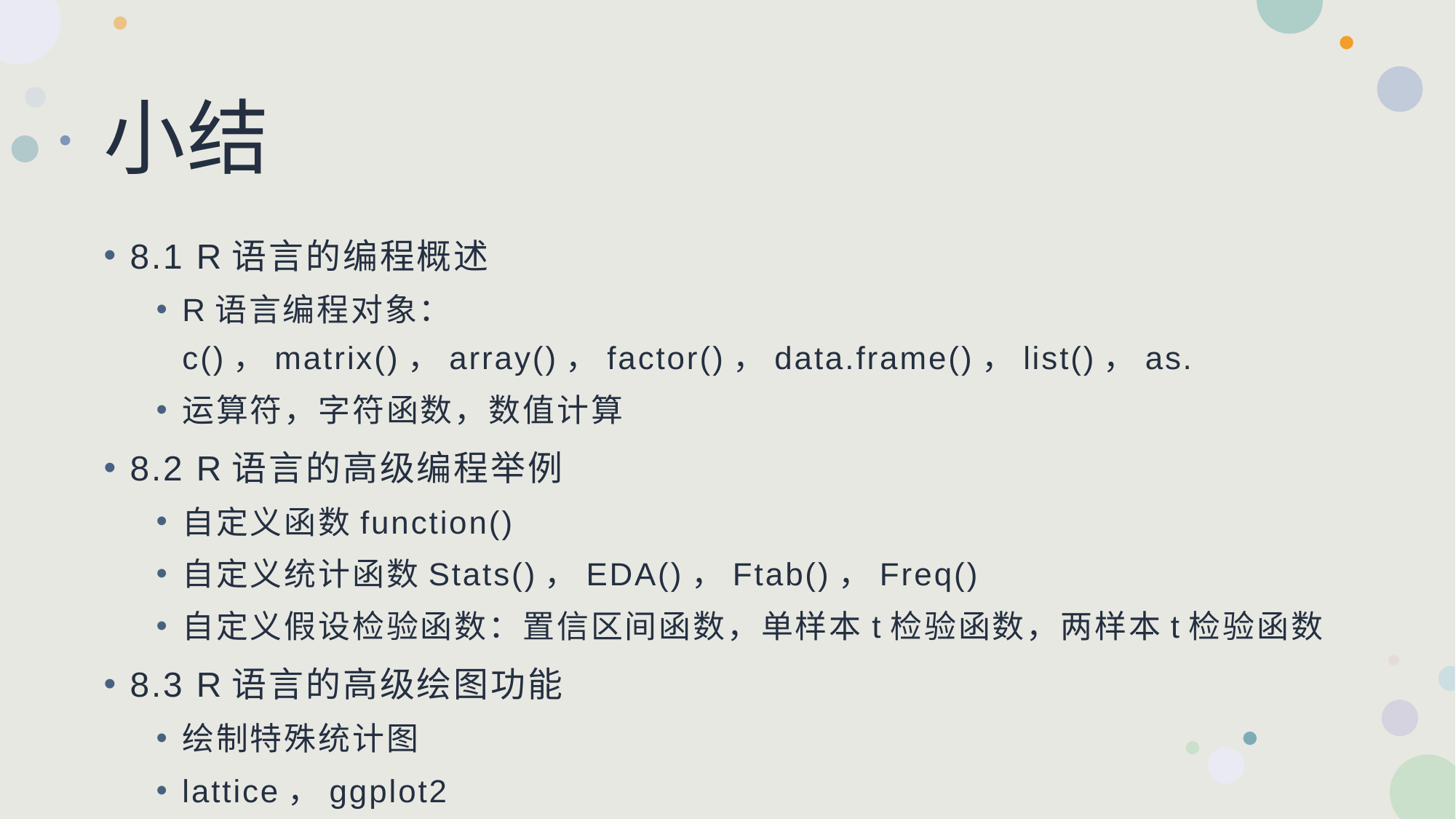

# 小结
8.1 R语言的编程概述
R语言编程对象：c()，matrix()，array()，factor()，data.frame()，list()，as.
运算符，字符函数，数值计算
8.2 R语言的高级编程举例
自定义函数function()
自定义统计函数Stats()，EDA()，Ftab()，Freq()
自定义假设检验函数：置信区间函数，单样本t检验函数，两样本t检验函数
8.3 R语言的高级绘图功能
绘制特殊统计图
lattice，ggplot2